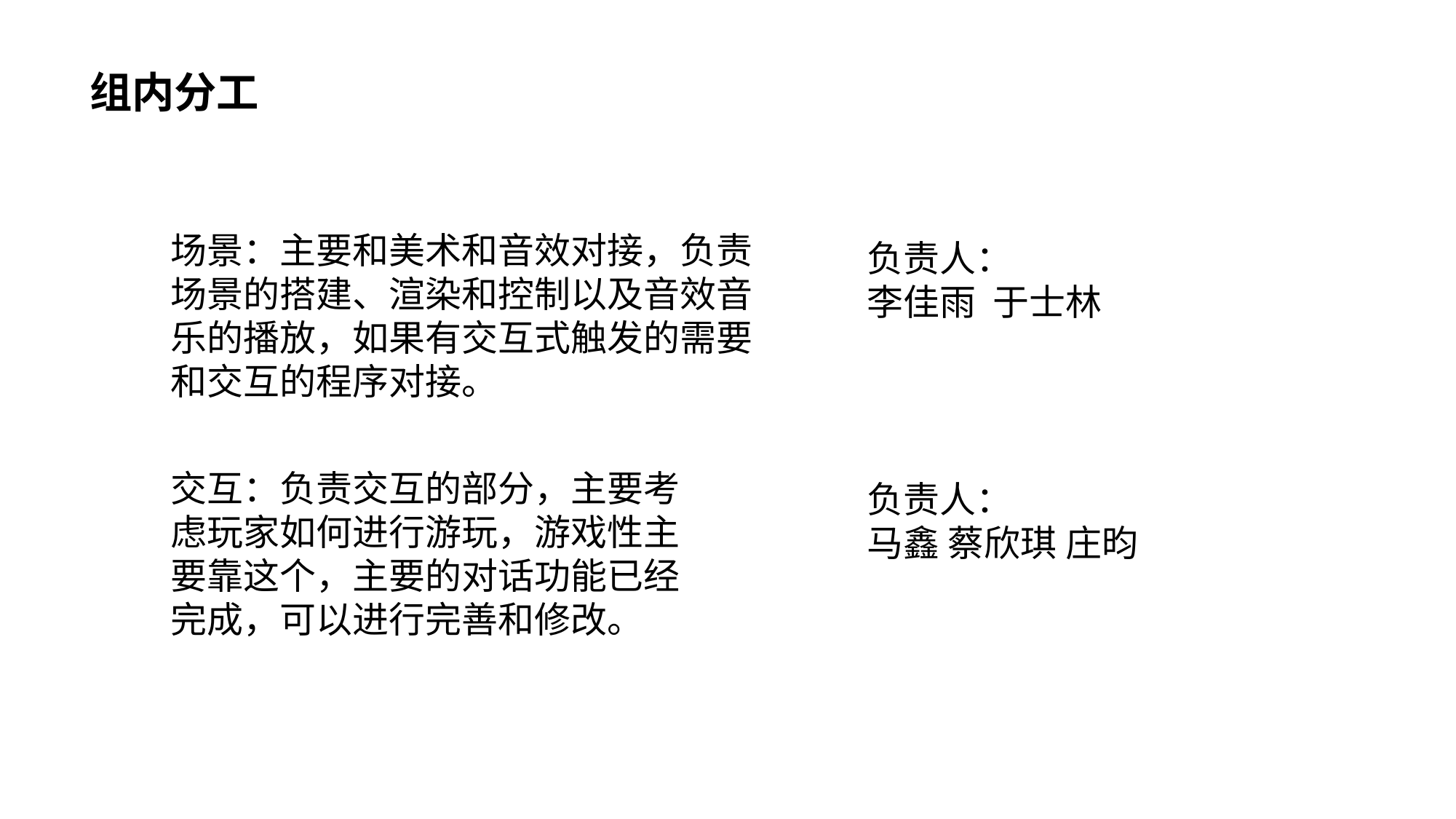

# 组内分工
场景：主要和美术和音效对接，负责场景的搭建、渲染和控制以及音效音乐的播放，如果有交互式触发的需要和交互的程序对接。
负责人：
李佳雨  于士林
交互：负责交互的部分，主要考虑玩家如何进行游玩，游戏性主要靠这个，主要的对话功能已经完成，可以进行完善和修改。

负责人：
马鑫 蔡欣琪 庄昀
14